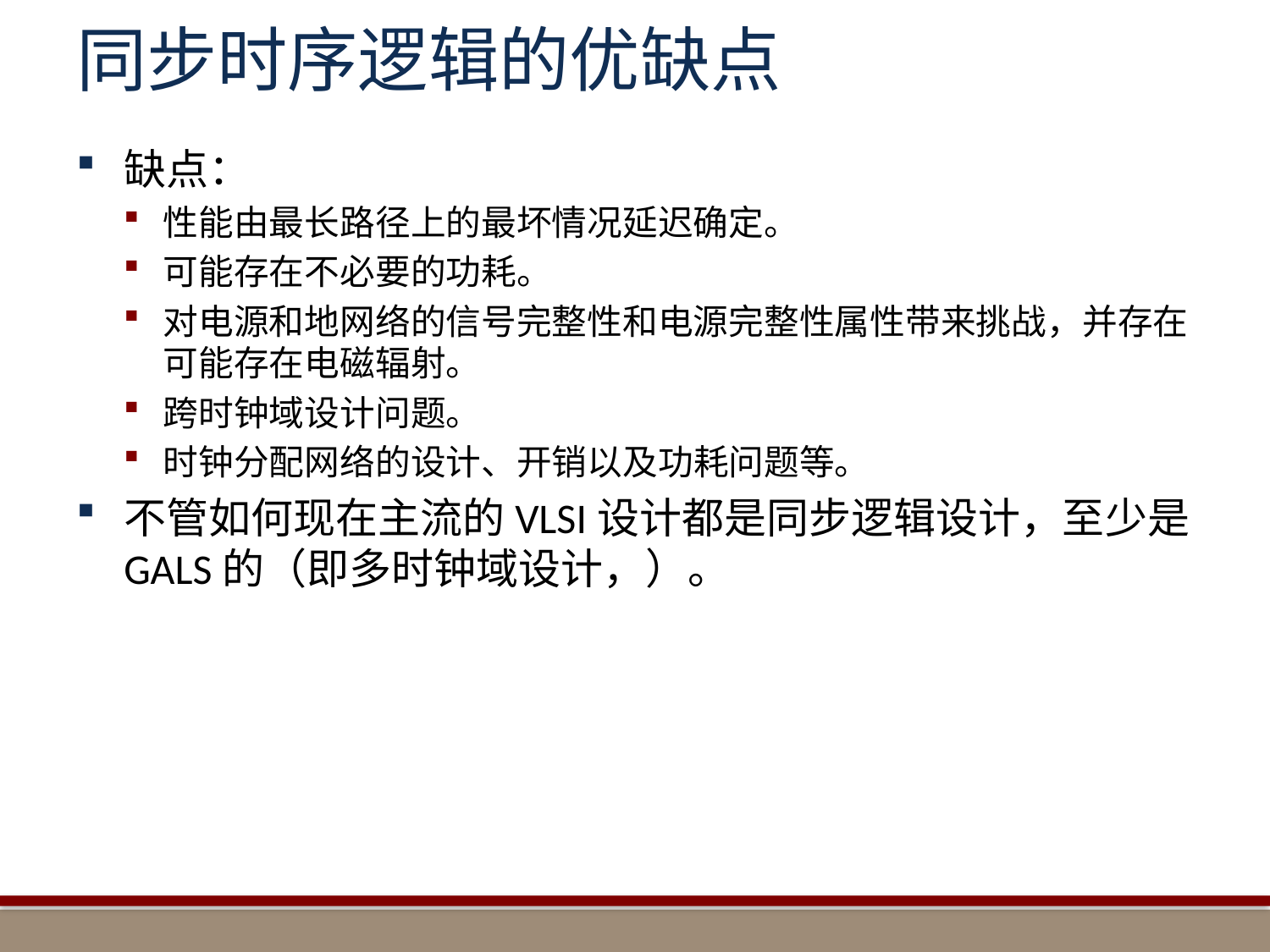

# 同步时序逻辑的优缺点
缺点：
性能由最长路径上的最坏情况延迟确定。
可能存在不必要的功耗。
对电源和地网络的信号完整性和电源完整性属性带来挑战，并存在可能存在电磁辐射。
跨时钟域设计问题。
时钟分配网络的设计、开销以及功耗问题等。
不管如何现在主流的VLSI设计都是同步逻辑设计，至少是GALS的（即多时钟域设计，）。